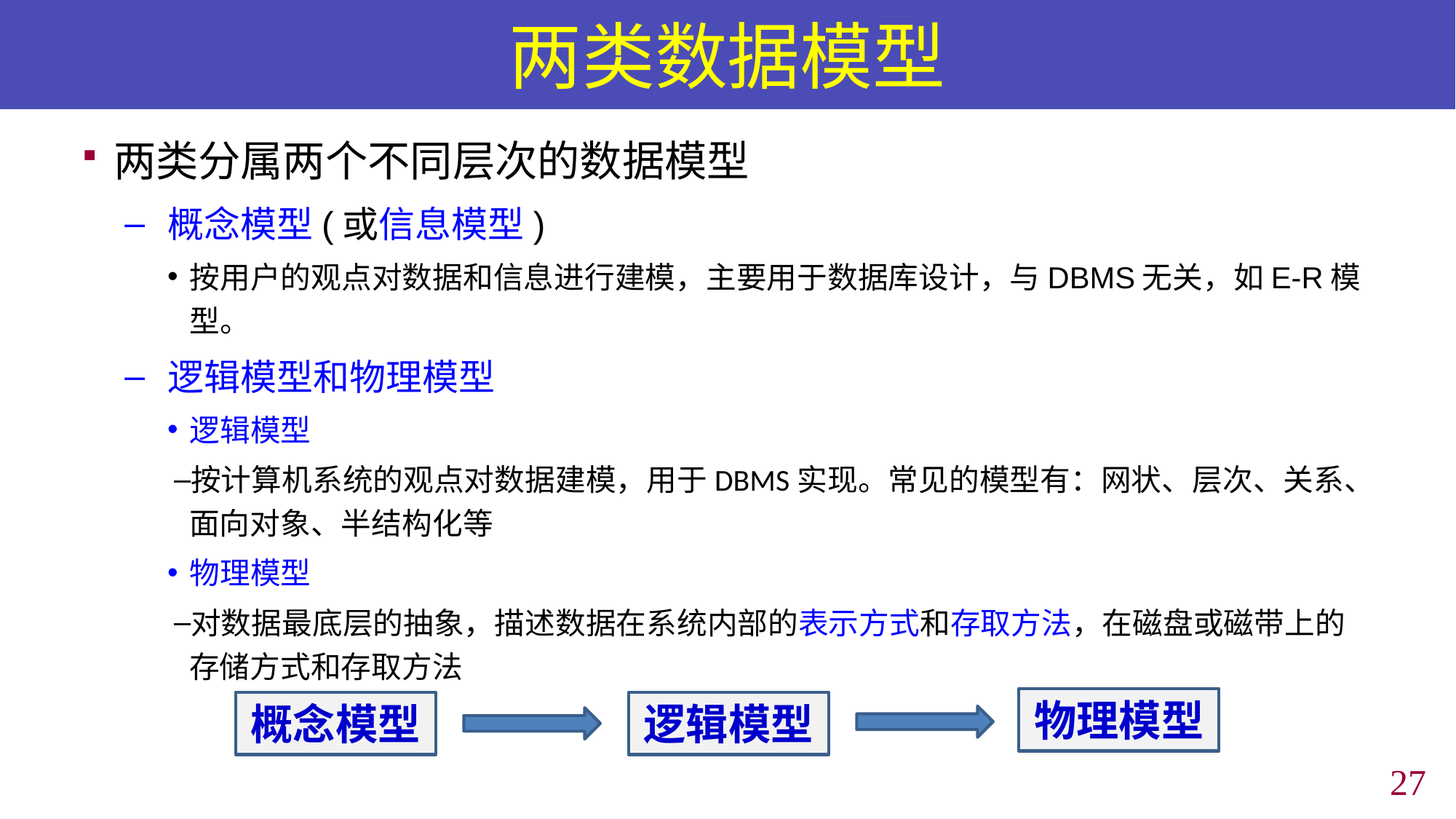

# 两类数据模型
两类分属两个不同层次的数据模型
概念模型(或信息模型)
按用户的观点对数据和信息进行建模，主要用于数据库设计，与DBMS无关，如E-R模型。
逻辑模型和物理模型
逻辑模型
按计算机系统的观点对数据建模，用于DBMS实现。常见的模型有：网状、层次、关系、面向对象、半结构化等
物理模型
对数据最底层的抽象，描述数据在系统内部的表示方式和存取方法，在磁盘或磁带上的存储方式和存取方法
物理模型
概念模型
逻辑模型

27